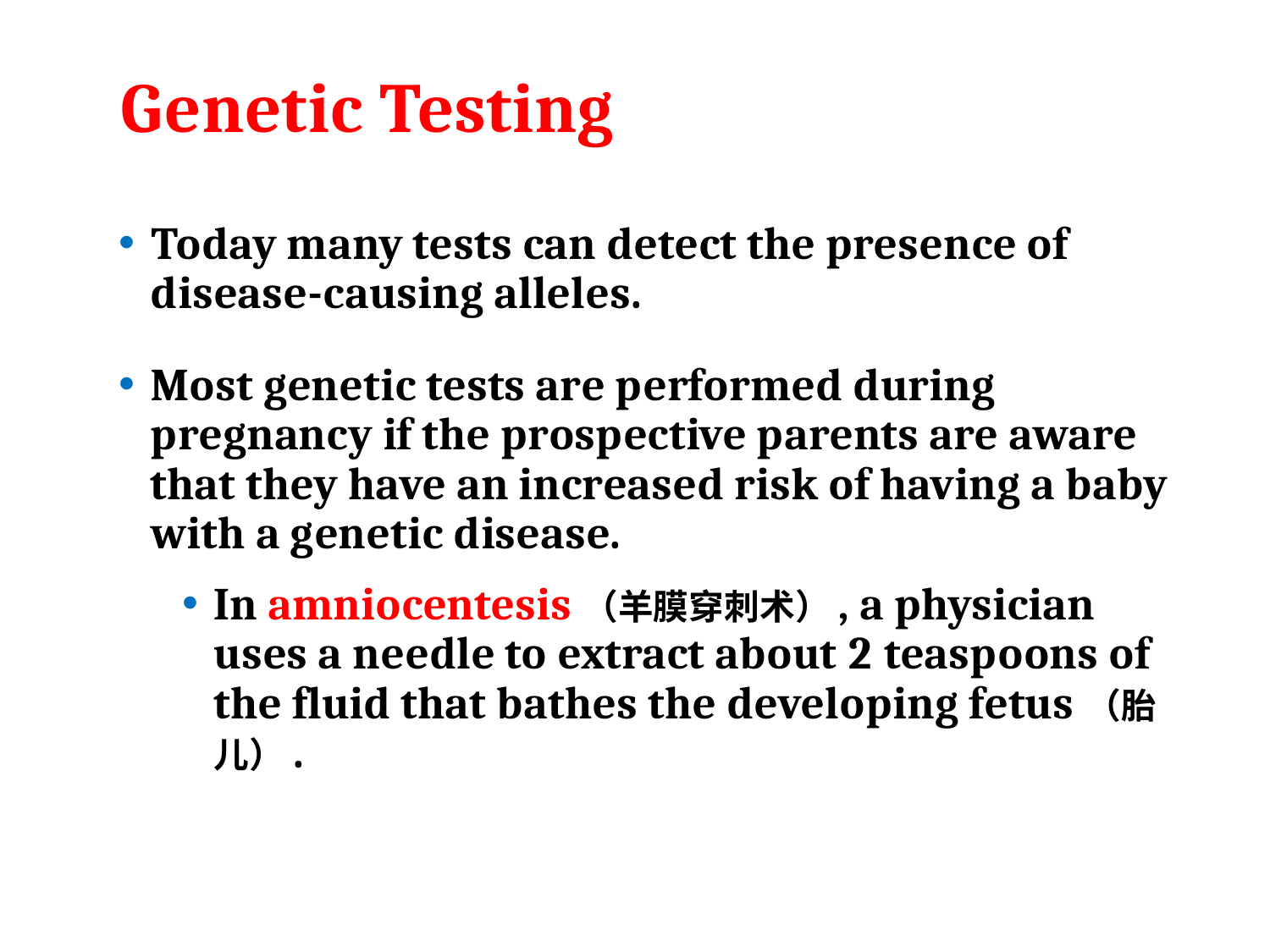

# Genetic Testing
Today many tests can detect the presence of disease-causing alleles.
Most genetic tests are performed during pregnancy if the prospective parents are aware that they have an increased risk of having a baby with a genetic disease.
In amniocentesis（羊膜穿刺术）, a physician uses a needle to extract about 2 teaspoons of the fluid that bathes the developing fetus（胎儿）.